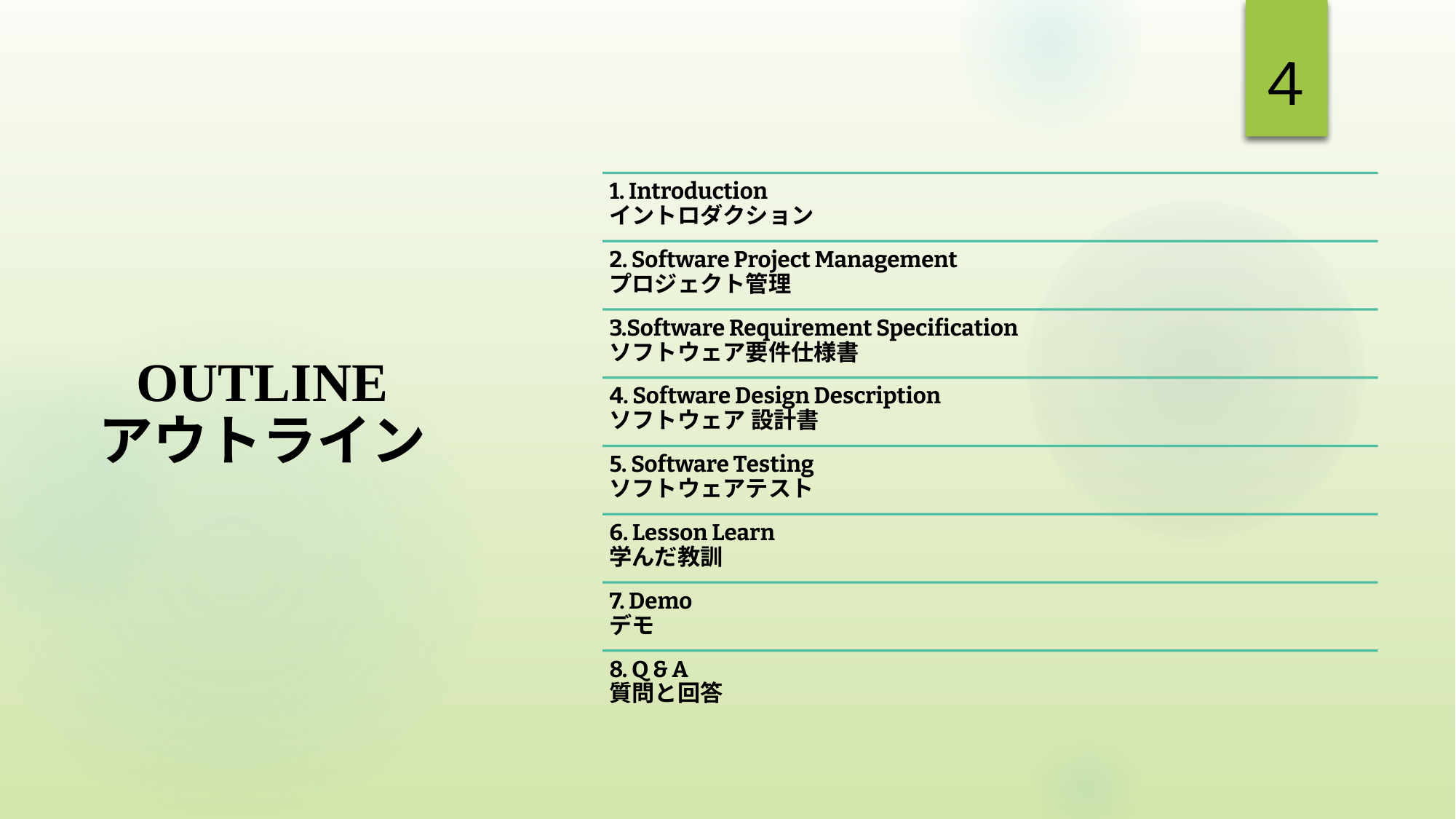

4
# Outline アウトライン
1. Introduction
イントロダクション
2. Software Project Management
プロジェクト管理
3.Software Requirement Specification
ソフトウェア要件仕様書
4. Software Design Description
ソフトウェア 設計書
5. Software Testing
ソフトウェアテスト
6. Lesson Learn
学んだ教訓
7. Demo
デモ
8. Q & A
質問と回答